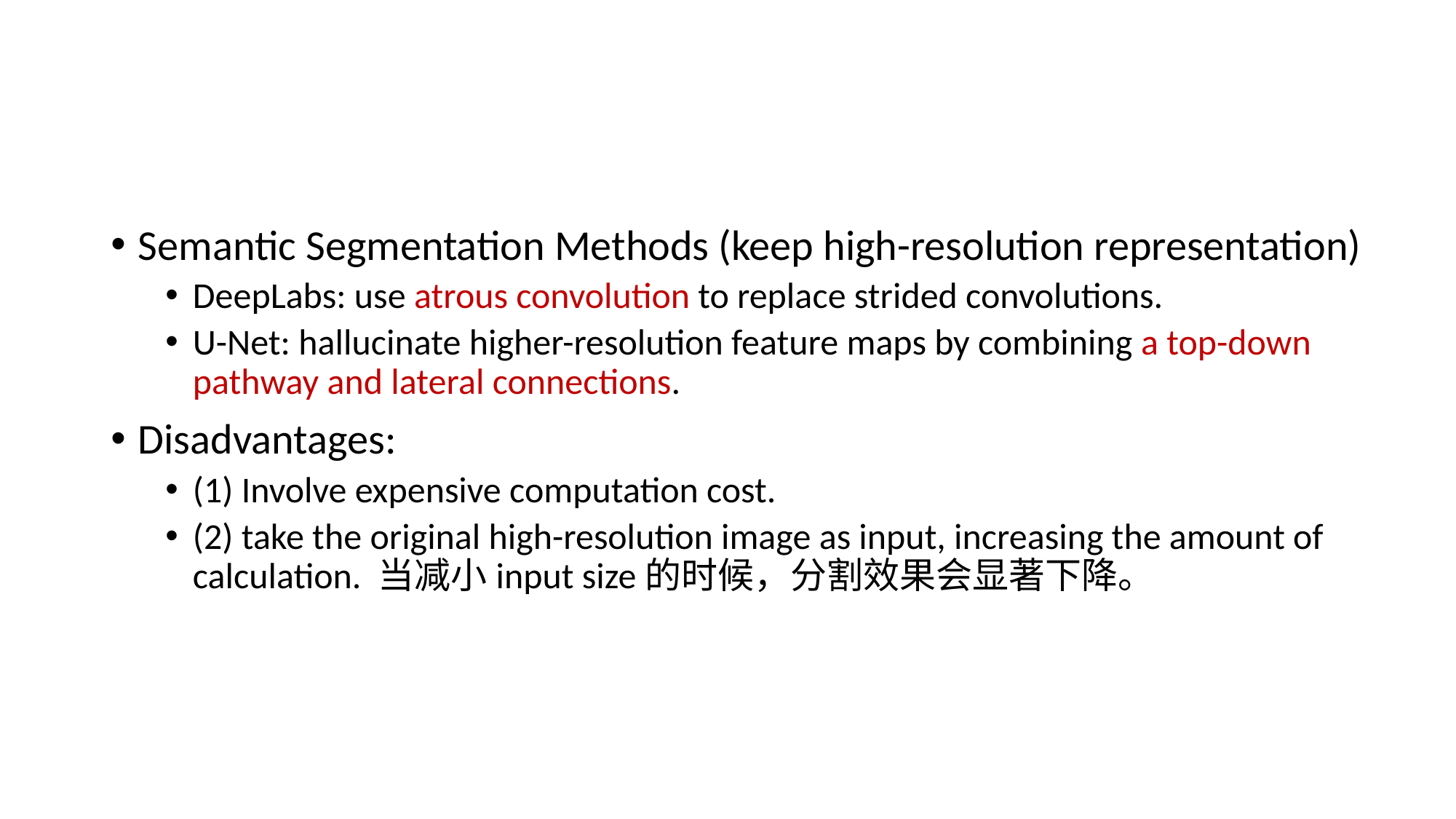

#
Semantic Segmentation Methods (keep high-resolution representation)
DeepLabs: use atrous convolution to replace strided convolutions.
U-Net: hallucinate higher-resolution feature maps by combining a top-down pathway and lateral connections.
Disadvantages:
(1) Involve expensive computation cost.
(2) take the original high-resolution image as input, increasing the amount of calculation. 当减小input size的时候，分割效果会显著下降。